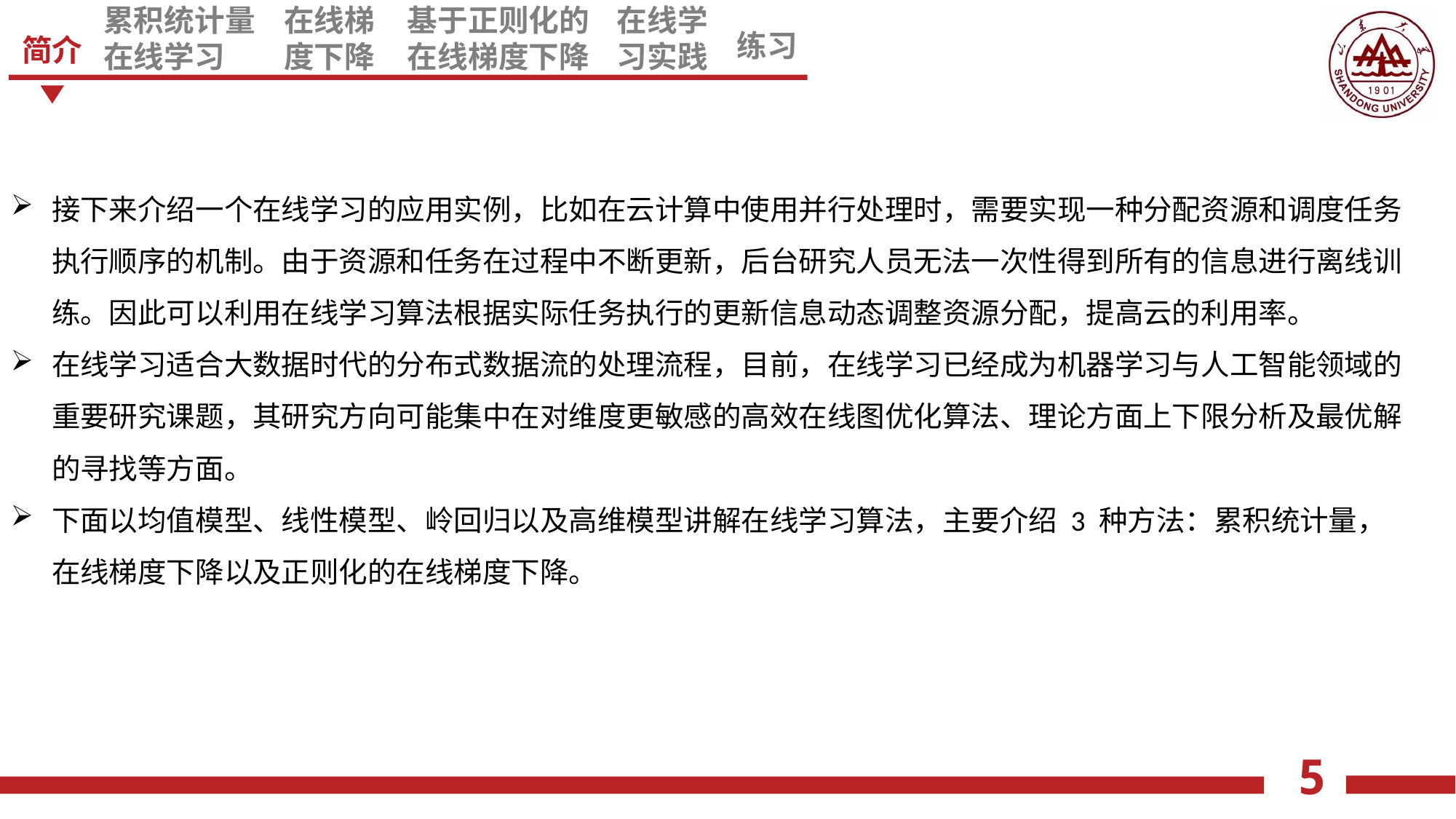

接下来介绍一个在线学习的应用实例，比如在云计算中使用并行处理时，需要实现一种分配资源和调度任务执行顺序的机制。由于资源和任务在过程中不断更新，后台研究人员无法一次性得到所有的信息进行离线训练。因此可以利用在线学习算法根据实际任务执行的更新信息动态调整资源分配，提高云的利用率。
在线学习适合大数据时代的分布式数据流的处理流程，目前，在线学习已经成为机器学习与人工智能领域的重要研究课题，其研究方向可能集中在对维度更敏感的高效在线图优化算法、理论方面上下限分析及最优解的寻找等方面。
下面以均值模型、线性模型、岭回归以及高维模型讲解在线学习算法，主要介绍 3 种方法：累积统计量，在线梯度下降以及正则化的在线梯度下降。